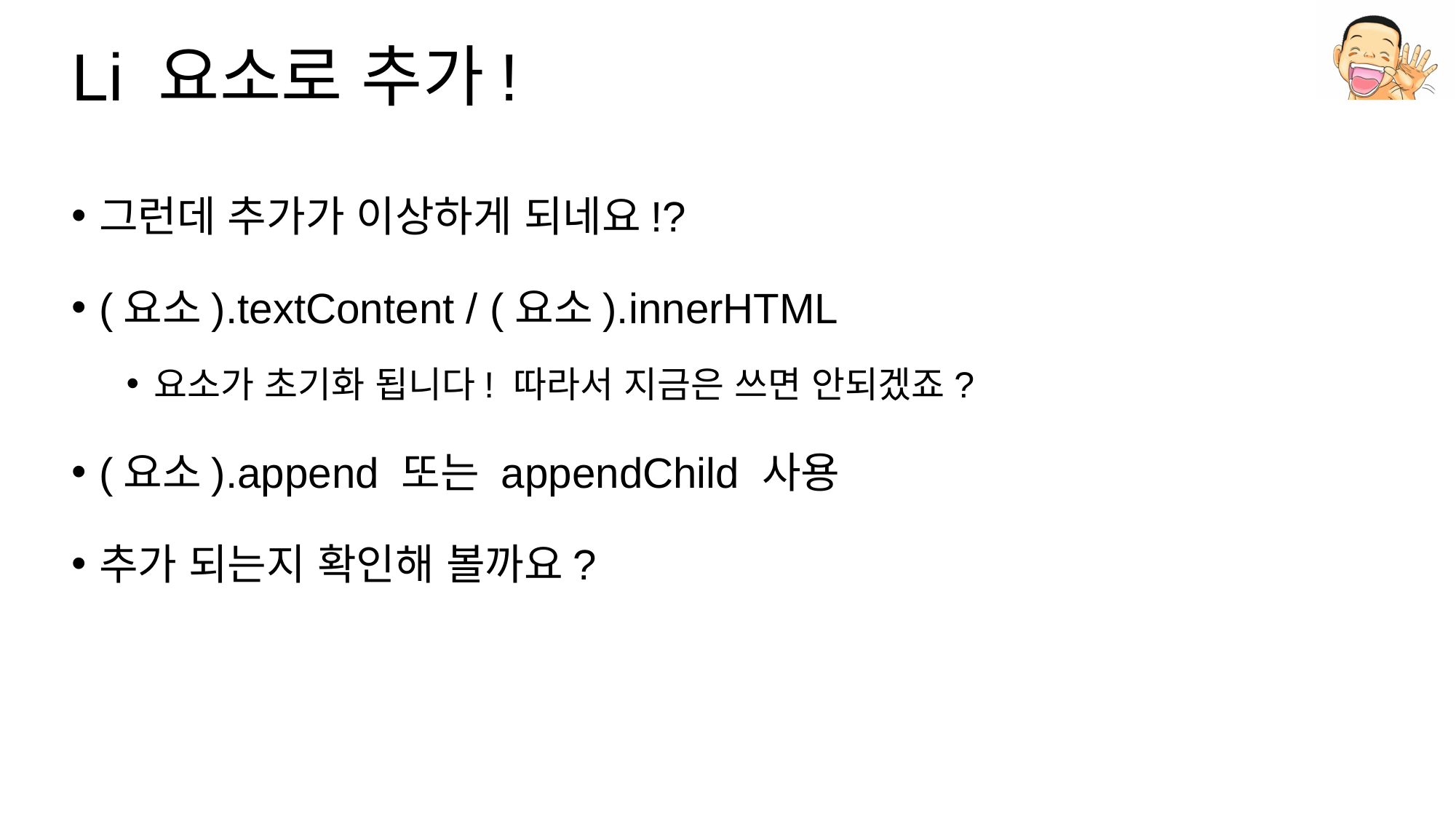

# Li 요소로 추가!
그런데 추가가 이상하게 되네요!?
(요소).textContent / (요소).innerHTML
요소가 초기화 됩니다! 따라서 지금은 쓰면 안되겠죠?
(요소).append 또는 appendChild 사용
추가 되는지 확인해 볼까요?